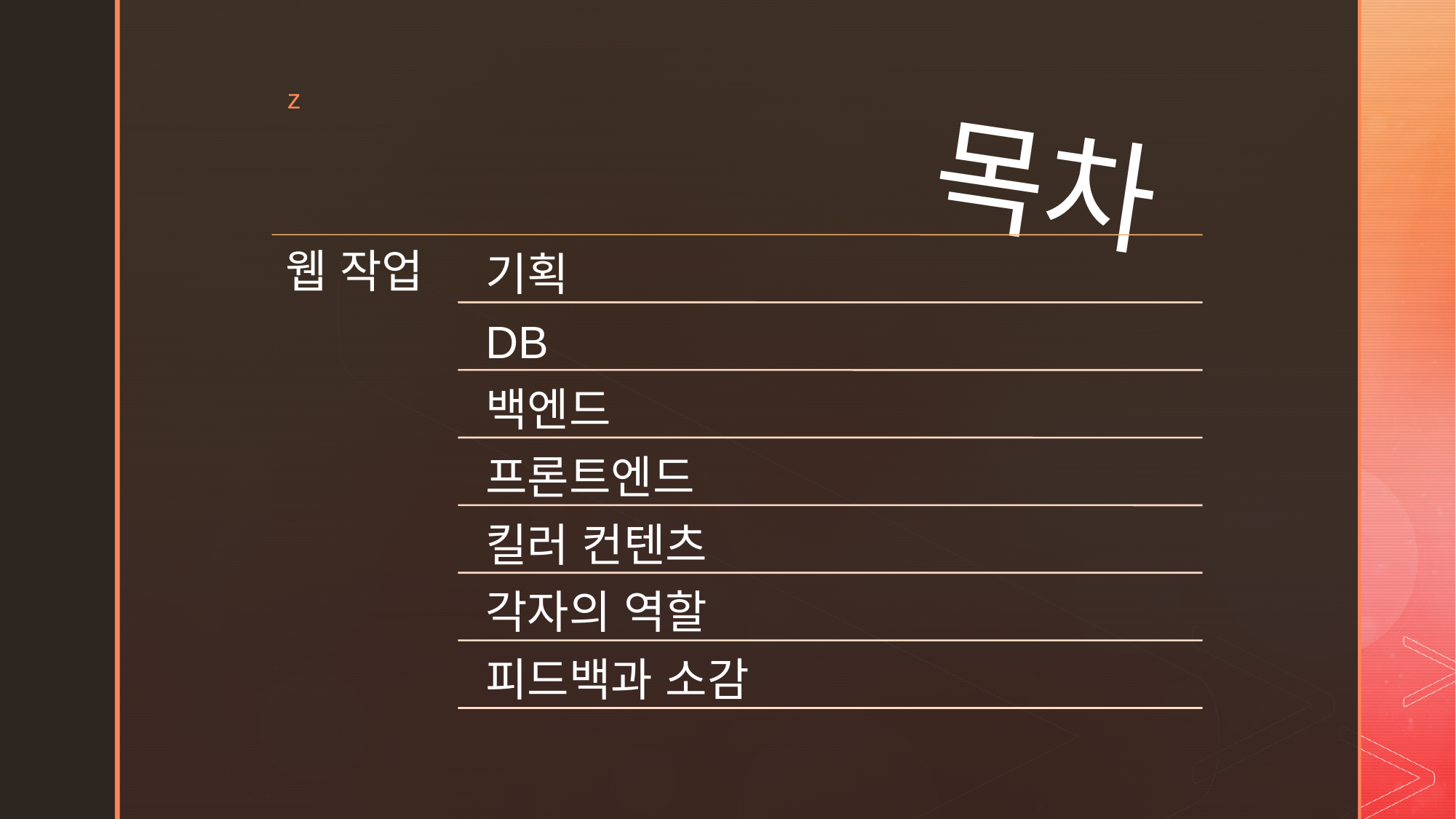

# 목차
웹 작업
기획
DB
백엔드
프론트엔드
킬러 컨텐츠
각자의 역할
피드백과 소감